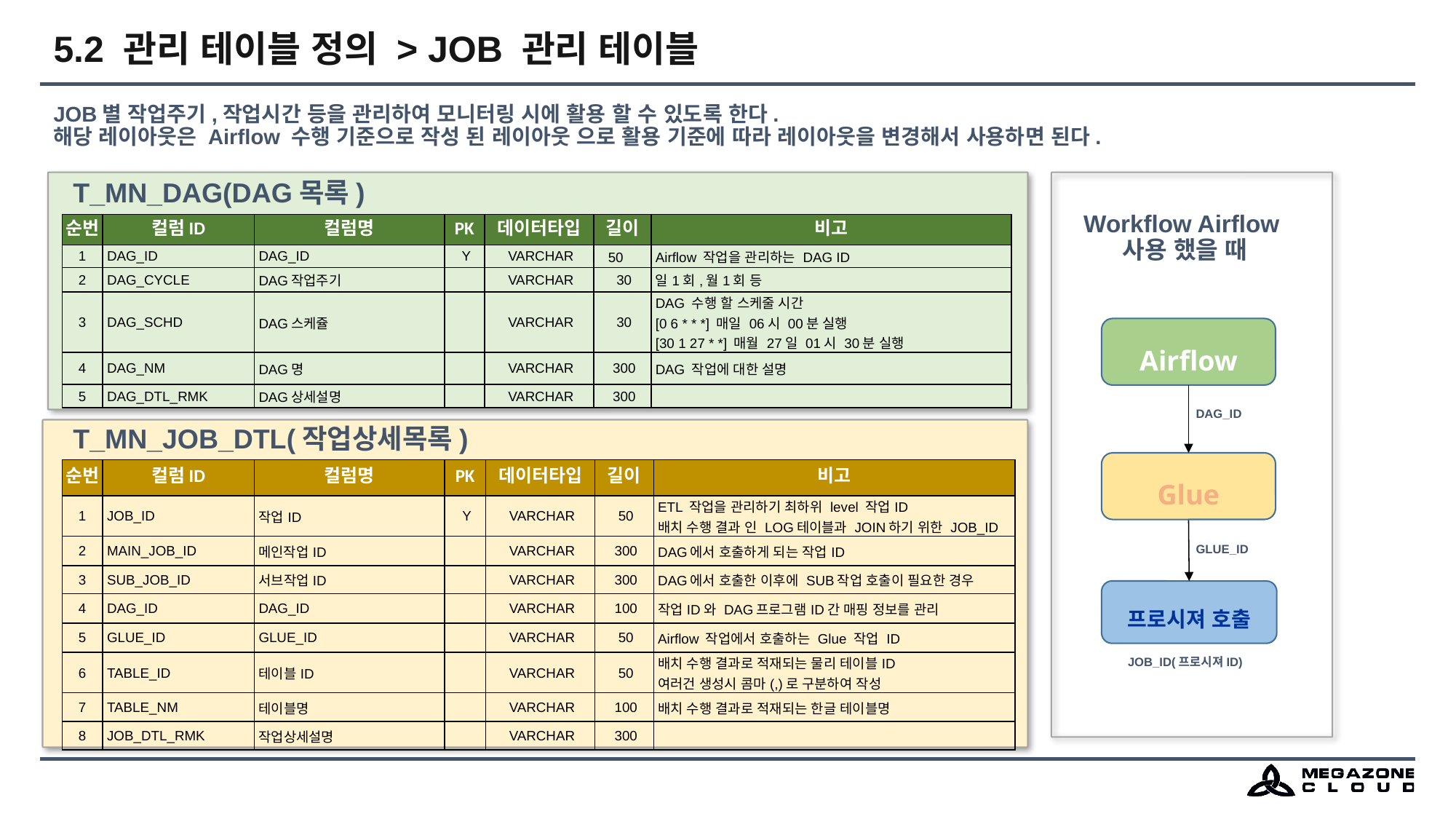

# 5.2 관리 테이블 정의 > JOB 관리 테이블
JOB별 작업주기,작업시간 등을 관리하여 모니터링 시에 활용 할 수 있도록 한다.
해당 레이아웃은 Airflow 수행 기준으로 작성 된 레이아웃 으로 활용 기준에 따라 레이아웃을 변경해서 사용하면 된다.

T_MN_DAG(DAG목록)

Workflow Airflow
사용 했을 때
| 순번 | 컬럼ID | 컬럼명 | PK | 데이터타입 | 길이 | 비고 |
| --- | --- | --- | --- | --- | --- | --- |
| 1 | DAG\_ID | DAG\_ID | Y | VARCHAR | 50 | Airflow 작업을 관리하는 DAG ID |
| 2 | DAG\_CYCLE | DAG작업주기 |  | VARCHAR | 30 | 일1회,월1회 등 |
| 3 | DAG\_SCHD | DAG스케쥴 |  | VARCHAR | 30 | DAG 수행 할 스케줄 시간 [0 6 \* \* \*] 매일 06시 00분 실행 [30 1 27 \* \*] 매월 27일 01시 30분 실행 |
| 4 | DAG\_NM | DAG명 |  | VARCHAR | 300 | DAG 작업에 대한 설명 |
| 5 | DAG\_DTL\_RMK | DAG상세설명 |  | VARCHAR | 300 |  |
Airflow
DAG_ID
T_MN_JOB_DTL(작업상세목록)

Glue
| 순번 | 컬럼ID | 컬럼명 | PK | 데이터타입 | 길이 | 비고 |
| --- | --- | --- | --- | --- | --- | --- |
| 1 | JOB\_ID | 작업ID | Y | VARCHAR | 50 | ETL 작업을 관리하기 최하위 level 작업ID 배치 수행 결과 인 LOG테이블과 JOIN하기 위한 JOB\_ID |
| 2 | MAIN\_JOB\_ID | 메인작업ID |  | VARCHAR | 300 | DAG에서 호출하게 되는 작업ID |
| 3 | SUB\_JOB\_ID | 서브작업ID |  | VARCHAR | 300 | DAG에서 호출한 이후에 SUB작업 호출이 필요한 경우 |
| 4 | DAG\_ID | DAG\_ID |  | VARCHAR | 100 | 작업ID와 DAG프로그램ID간 매핑 정보를 관리 |
| 5 | GLUE\_ID | GLUE\_ID |  | VARCHAR | 50 | Airflow 작업에서 호출하는 Glue 작업 ID |
| 6 | TABLE\_ID | 테이블ID |  | VARCHAR | 50 | 배치 수행 결과로 적재되는 물리 테이블ID 여러건 생성시 콤마(,)로 구분하여 작성 |
| 7 | TABLE\_NM | 테이블명 |  | VARCHAR | 100 | 배치 수행 결과로 적재되는 한글 테이블명 |
| 8 | JOB\_DTL\_RMK | 작업상세설명 |  | VARCHAR | 300 |  |
GLUE_ID
프로시져 호출
JOB_ID(프로시져ID)